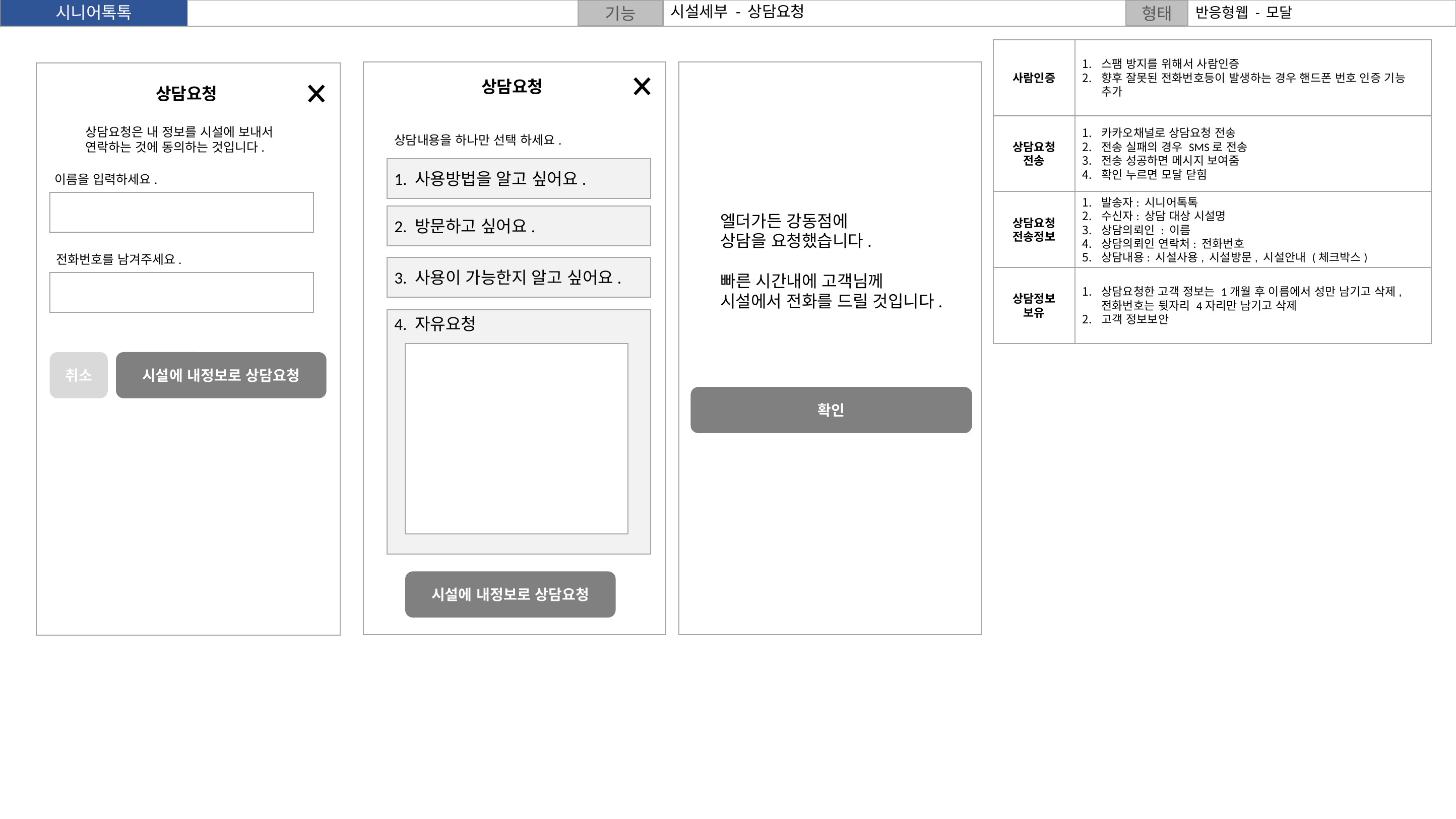

시설세부 - 상담요청

반응형웹 - 모달
사람인증
스팸 방지를 위해서 사람인증
향후 잘못된 전화번호등이 발생하는 경우 핸드폰 번호 인증 기능 추가

상담요청

상담요청
상담요청
전송
카카오채널로 상담요청 전송
전송 실패의 경우 SMS로 전송
전송 성공하면 메시지 보여줌
확인 누르면 모달 닫힘
상담요청은 내 정보를 시설에 보내서 연락하는 것에 동의하는 것입니다.
상담내용을 하나만 선택 하세요.
1. 사용방법을 알고 싶어요.
이름을 입력하세요.
상담요청
전송정보
발송자: 시니어톡톡
수신자: 상담 대상 시설명
상담의뢰인 : 이름
상담의뢰인 연락처: 전화번호
상담내용: 시설사용, 시설방문, 시설안내 (체크박스)

2. 방문하고 싶어요.
엘더가든 강동점에
상담을 요청했습니다.

빠른 시간내에 고객님께 시설에서 전화를 드릴 것입니다.
전화번호를 남겨주세요.
3. 사용이 가능한지 알고 싶어요.
상담정보 보유
상담요청한 고객 정보는 1개월 후 이름에서 성만 남기고 삭제, 전화번호는 뒷자리 4자리만 남기고 삭제
고객 정보보안

4. 자유요청

취소
시설에 내정보로 상담요청
확인
시설에 내정보로 상담요청